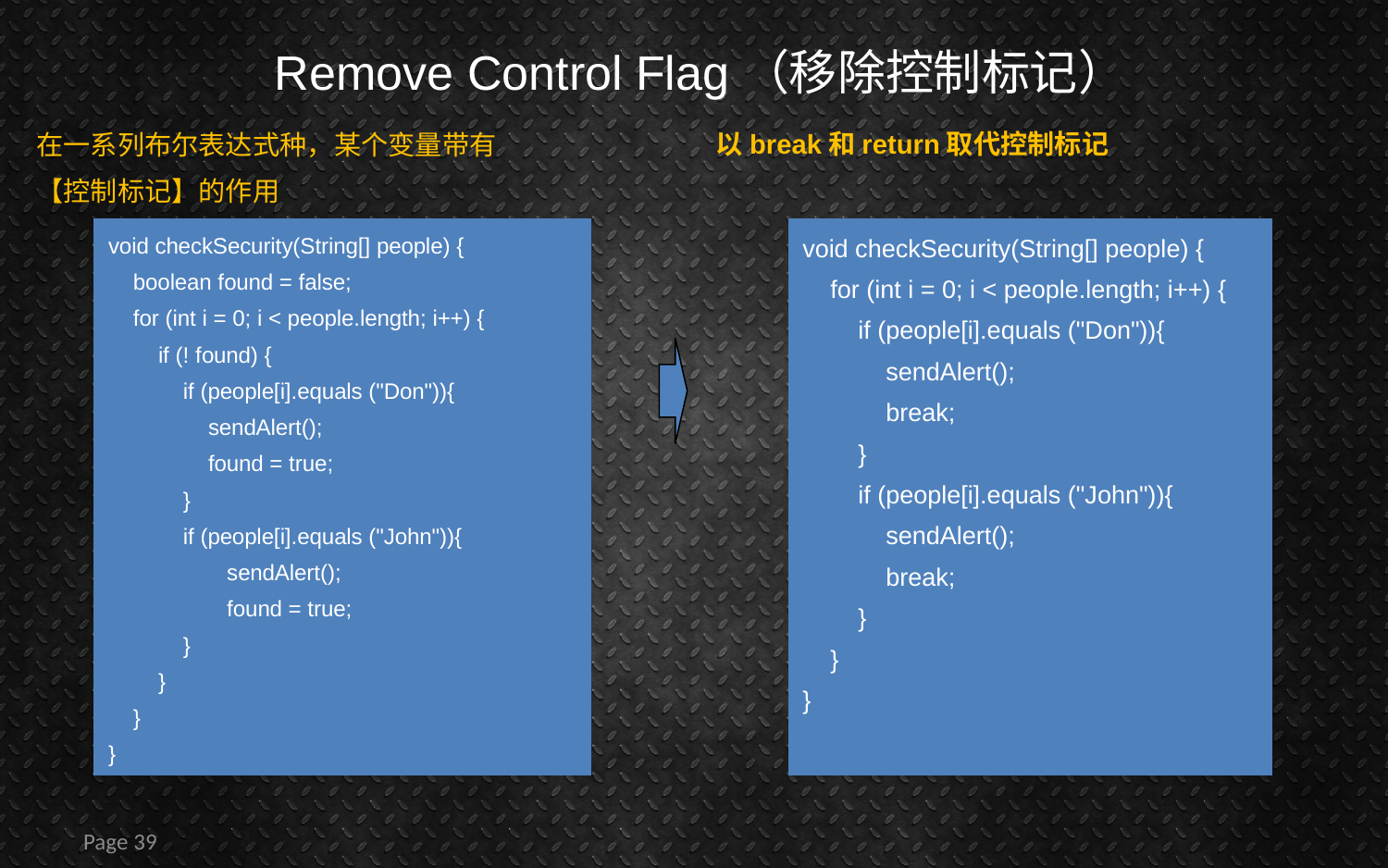

# Remove Control Flag（移除控制标记）
以break和return取代控制标记
在一系列布尔表达式种，某个变量带有
【控制标记】的作用
void checkSecurity(String[] people) {
    boolean found = false;
    for (int i = 0; i < people.length; i++) {
        if (! found) {
            if (people[i].equals ("Don")){
                sendAlert();
                found = true;
            }
            if (people[i].equals ("John")){
                   sendAlert();
                   found = true;
            }
        }
    }
}
void checkSecurity(String[] people) {
    for (int i = 0; i < people.length; i++) {
        if (people[i].equals ("Don")){
            sendAlert();
            break;
        }
        if (people[i].equals ("John")){
            sendAlert();
            break;
        }
    }
}

Page 39